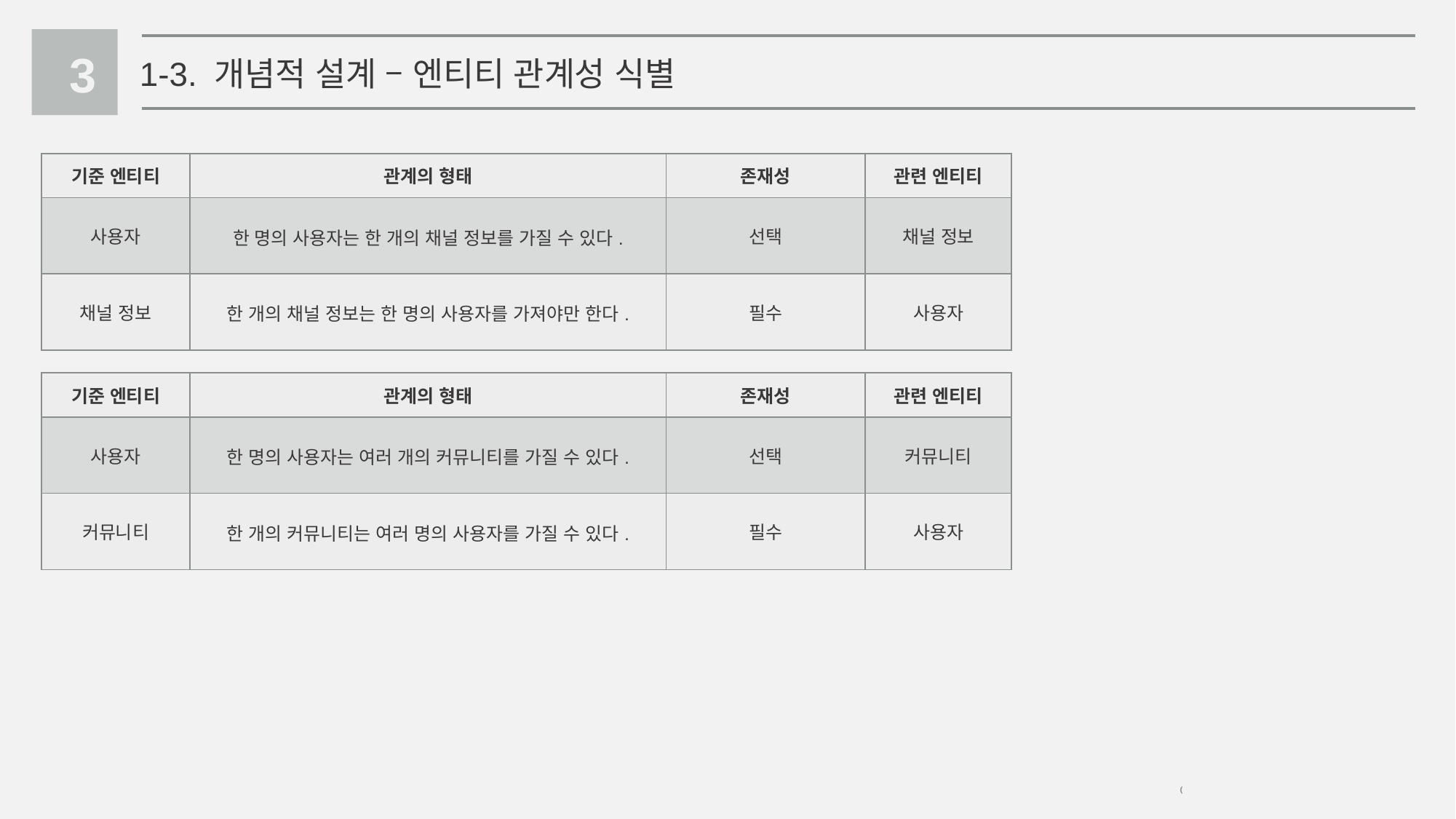

3
1-3. 개념적 설계 – 엔티티 관계성 식별
| 기준 엔티티 | 관계의 형태 | 존재성 | 관련 엔티티 |
| --- | --- | --- | --- |
| 사용자 | 한 명의 사용자는 한 개의 채널 정보를 가질 수 있다. | 선택 | 채널 정보 |
| 채널 정보 | 한 개의 채널 정보는 한 명의 사용자를 가져야만 한다. | 필수 | 사용자 |
| 기준 엔티티 | 관계의 형태 | 존재성 | 관련 엔티티 |
| --- | --- | --- | --- |
| 사용자 | 한 명의 사용자는 여러 개의 커뮤니티를 가질 수 있다. | 선택 | 커뮤니티 |
| 커뮤니티 | 한 개의 커뮤니티는 여러 명의 사용자를 가질 수 있다. | 필수 | 사용자 |